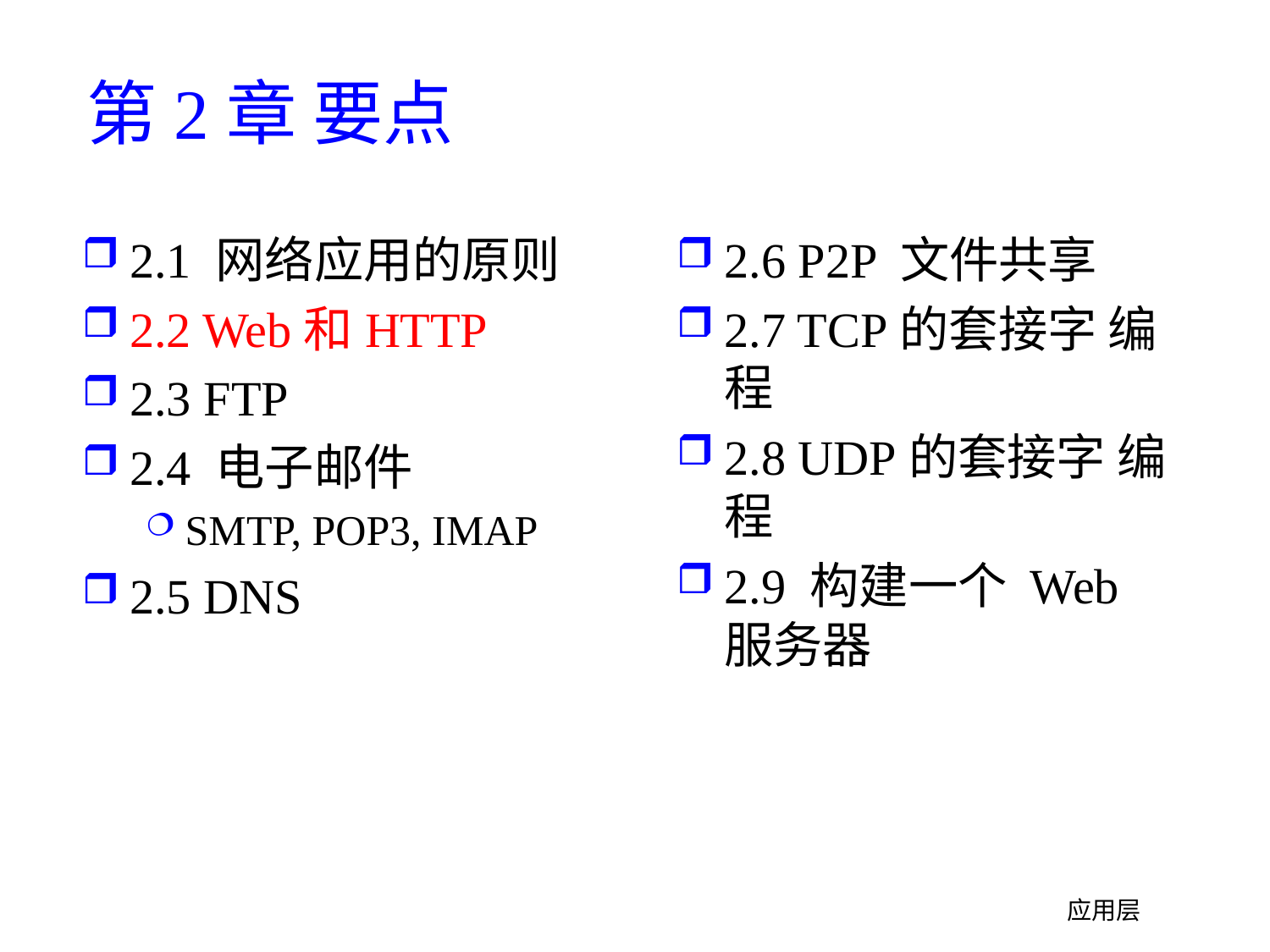

# 第2章 要点
2.1 网络应用的原则
2.2 Web和HTTP
2.3 FTP
2.4 电子邮件
SMTP, POP3, IMAP
2.5 DNS

2.6 P2P 文件共享
2.7 TCP的套接字 编程
2.8 UDP的套接字 编程
2.9 构建一个 Web 服务器
应用层
21